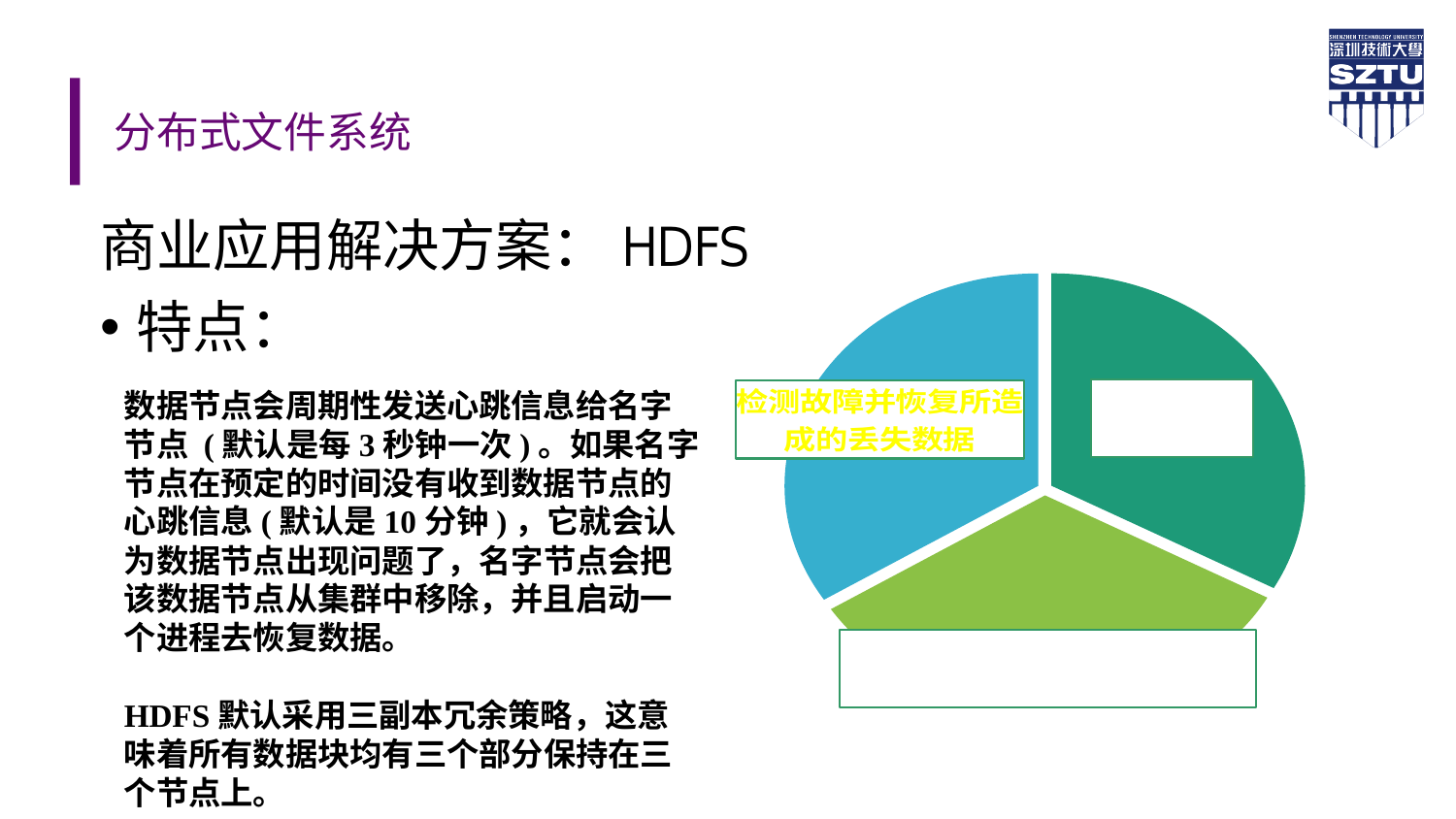

# 分布式文件系统
商业应用解决方案：HDFS
特点：

### Chart

| Category | % |
|---|---|
| 1 | 0.330000000000002 |
| 2 | 0.330000000000002 |
| 3 | 0.34 |
|  | None |
数据节点会周期性发送心跳信息给名字节点 (默认是每3秒钟一次)。如果名字节点在预定的时间没有收到数据节点的心跳信息(默认是10分钟)，它就会认为数据节点出现问题了，名字节点会把该数据节点从集群中移除，并且启动一个进程去恢复数据。

HDFS默认采用三副本冗余策略，这意味着所有数据块均有三个部分保持在三个节点上。